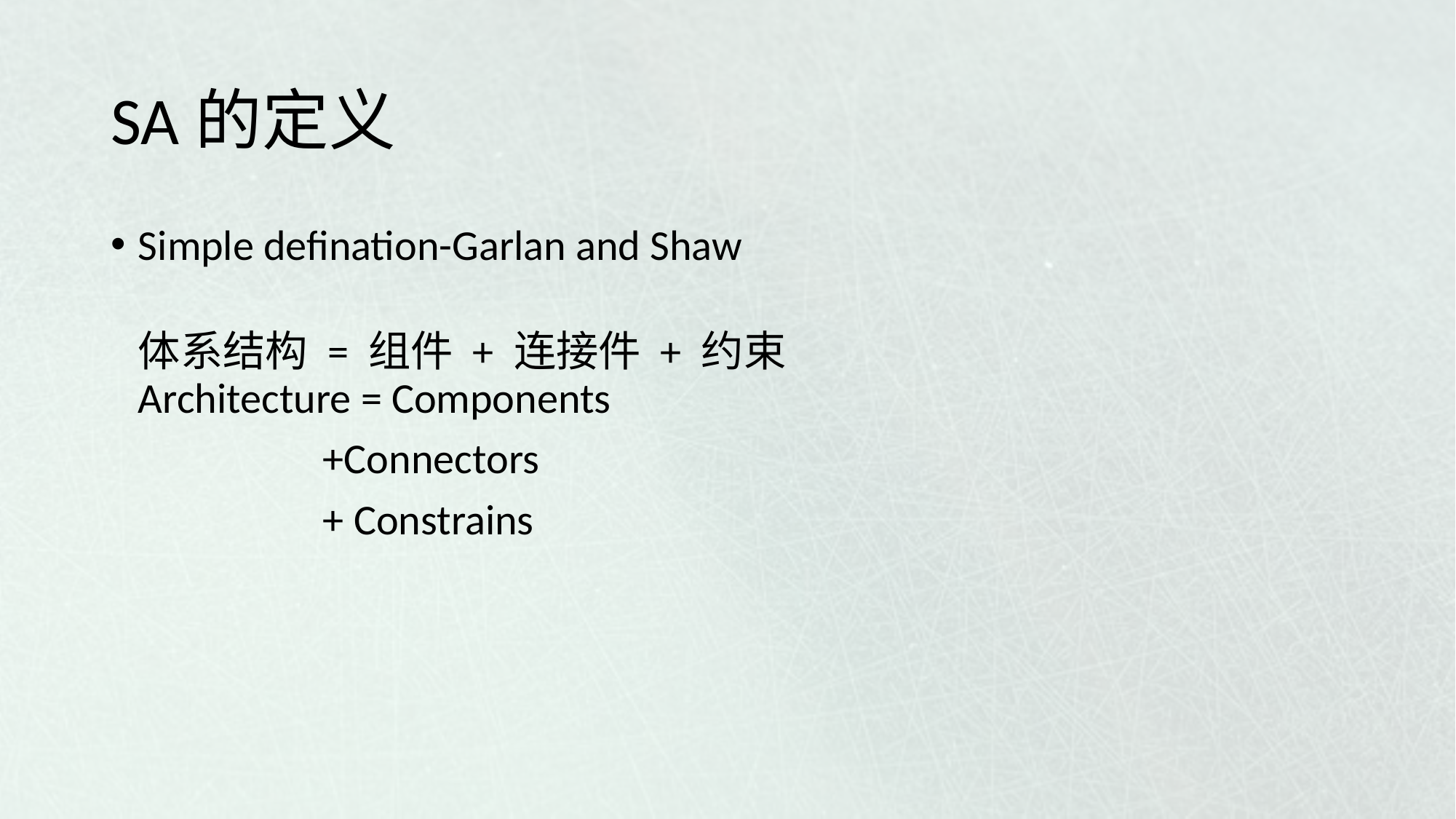

# SA的定义
Simple defination-Garlan and Shaw
体系结构 = 组件 + 连接件 + 约束
Architecture = Components
                      +Connectors
                      + Constrains